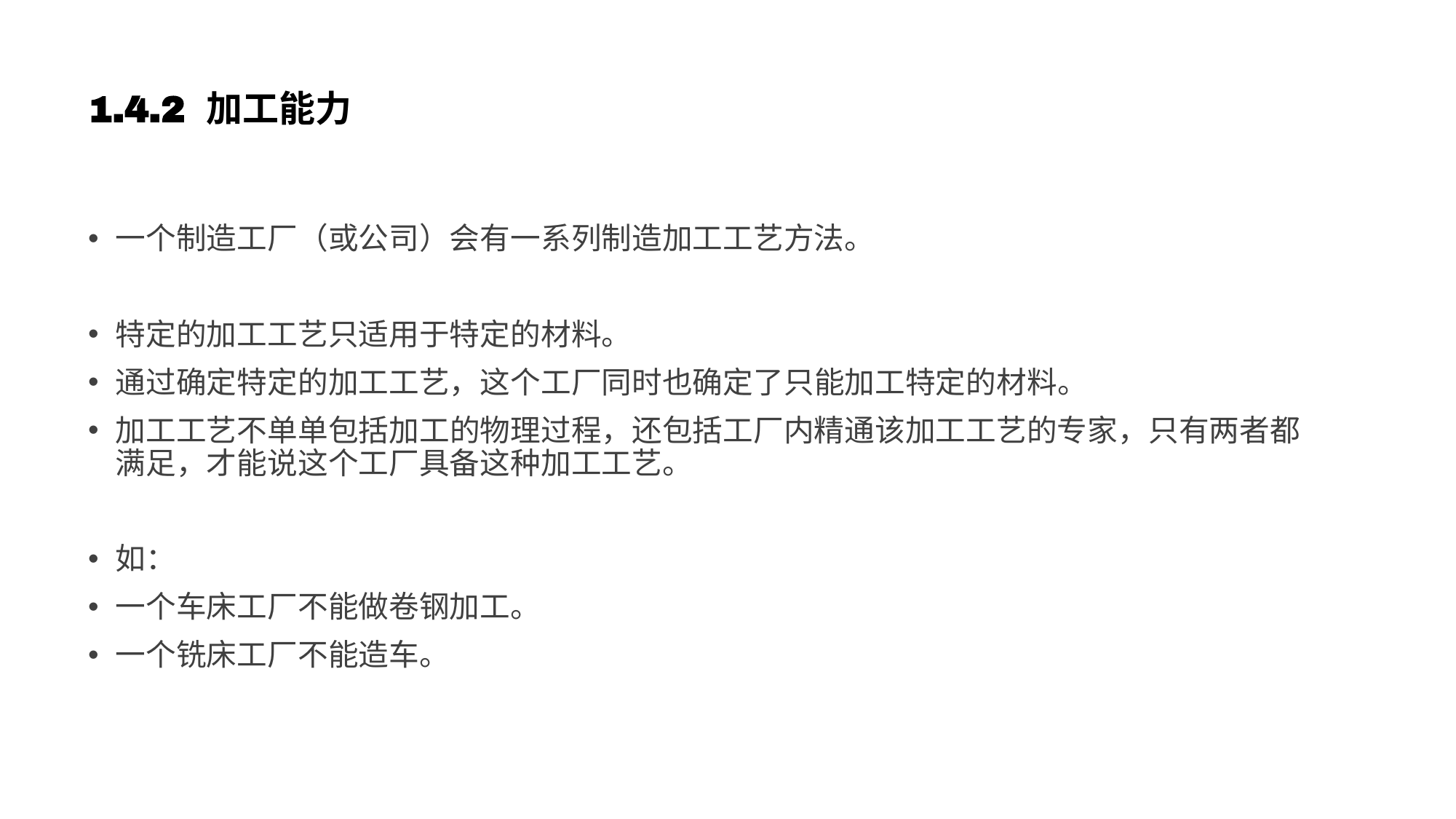

# 1.4.2 加工能力
一个制造工厂（或公司）会有一系列制造加工工艺方法。

特定的加工工艺只适用于特定的材料。
通过确定特定的加工工艺，这个工厂同时也确定了只能加工特定的材料。
加工工艺不单单包括加工的物理过程，还包括工厂内精通该加工工艺的专家，只有两者都满足，才能说这个工厂具备这种加工工艺。

如：
一个车床工厂不能做卷钢加工。
一个铣床工厂不能造车。